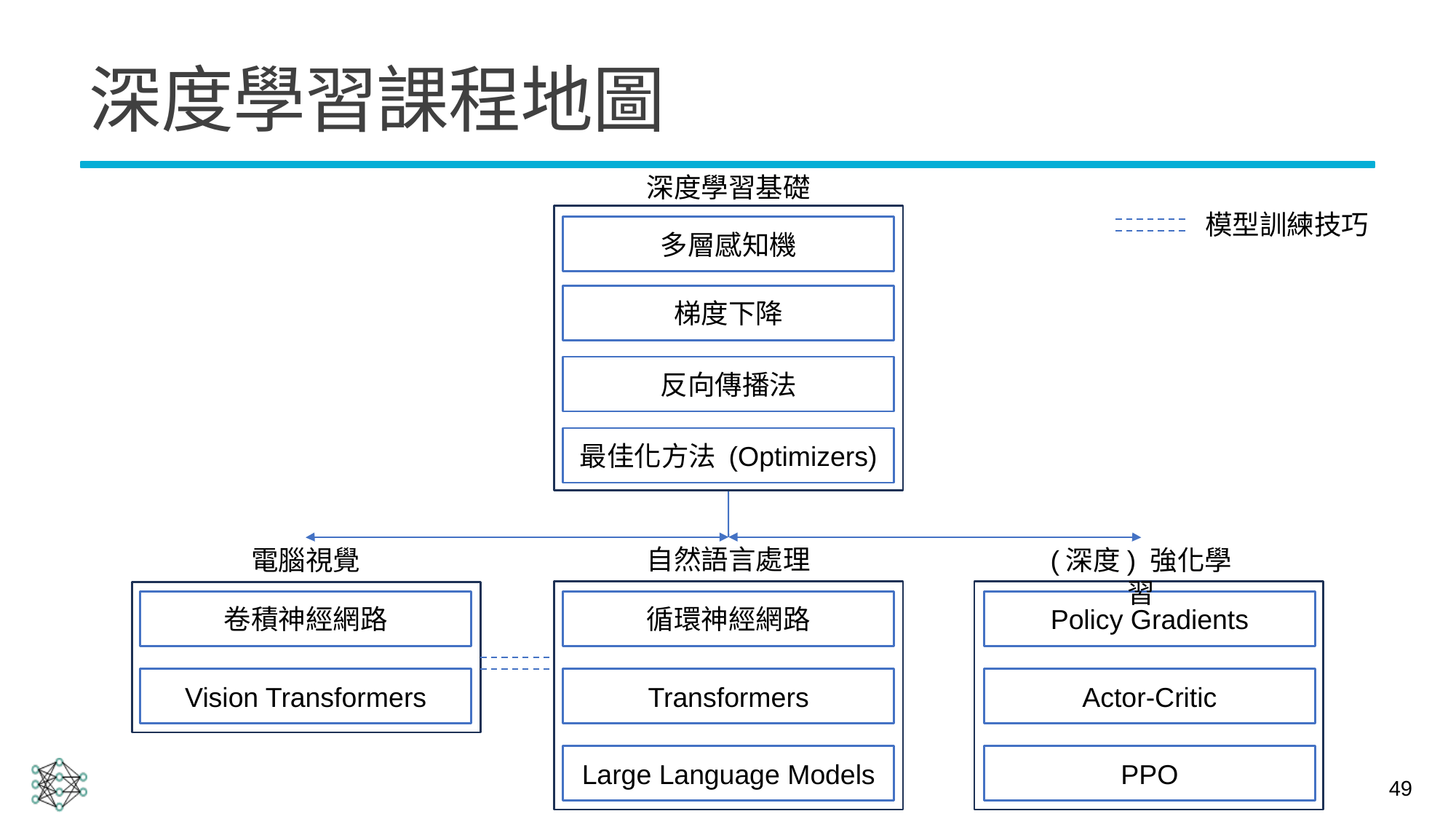

# 深度學習課程地圖
深度學習基礎
模型訓練技巧

多層感知機
梯度下降
反向傳播法
最佳化方法 (Optimizers)
自然語言處理
(深度) 強化學習
電腦視覺

卷積神經網路
循環神經網路
Policy Gradients
Vision Transformers
Transformers
Actor-Critic
Large Language Models
PPO
49